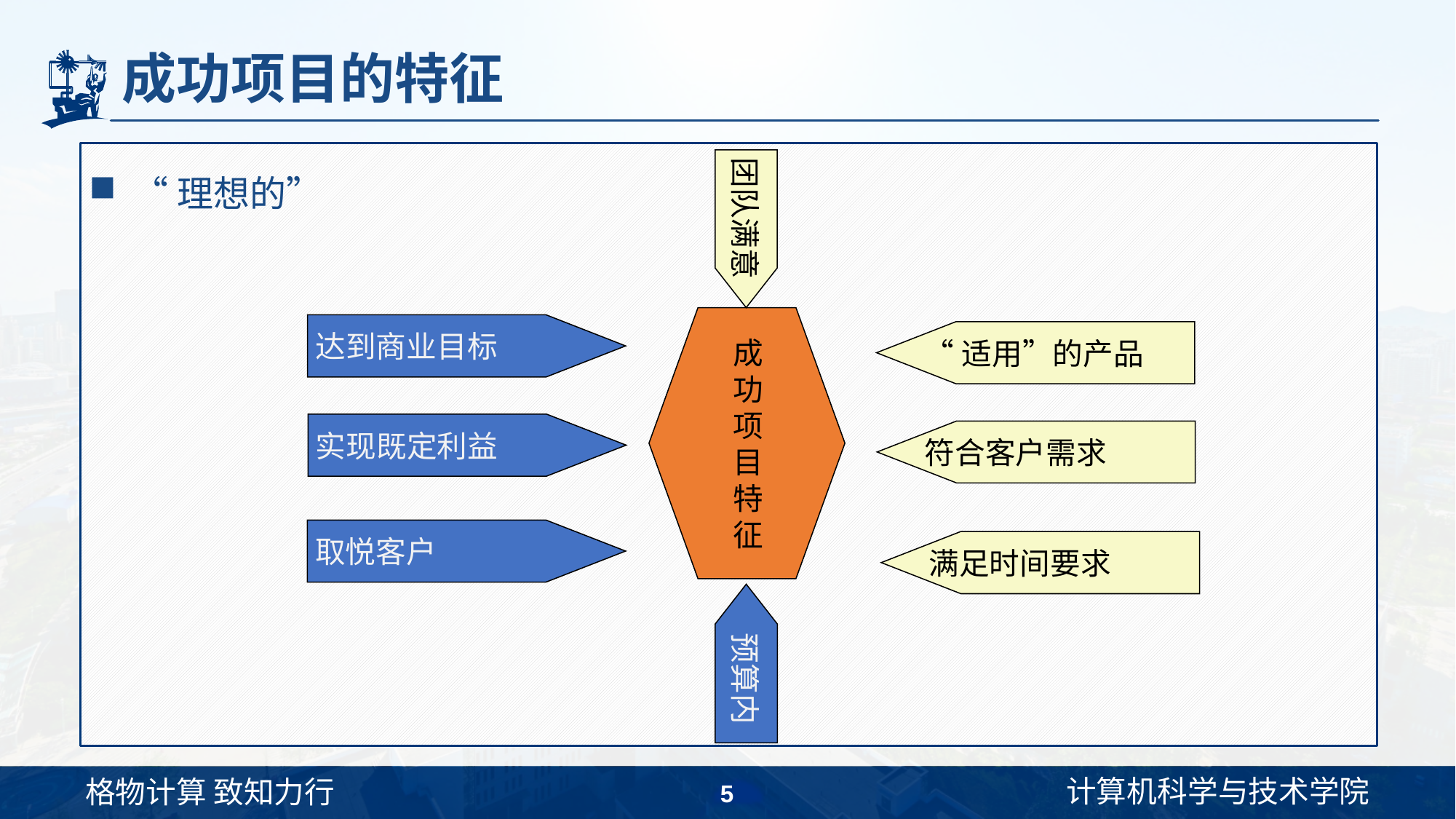

# 成功项目的特征
“理想的”
团队满意

成
功
项
目
特
征
达到商业目标
“适用”的产品
实现既定利益
符合客户需求
取悦客户
满足时间要求
预算内

5